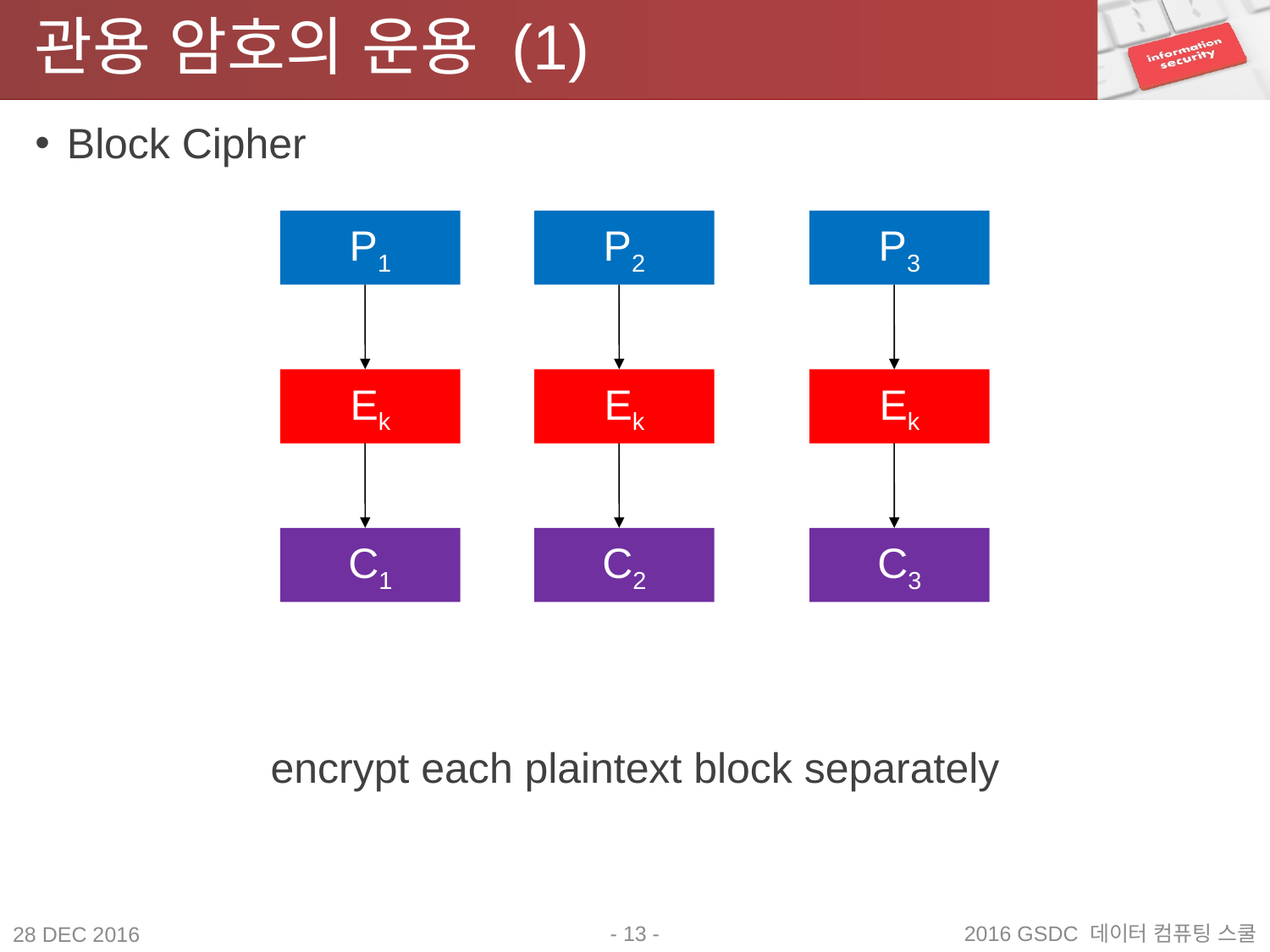

# 관용 암호의 운용 (1)
Block Cipher
P1
P2
P3

Ek
Ek
Ek

C1
C2
C3
encrypt each plaintext block separately
13
2016 GSDC 데이터 컴퓨팅 스쿨
28 DEC 2016